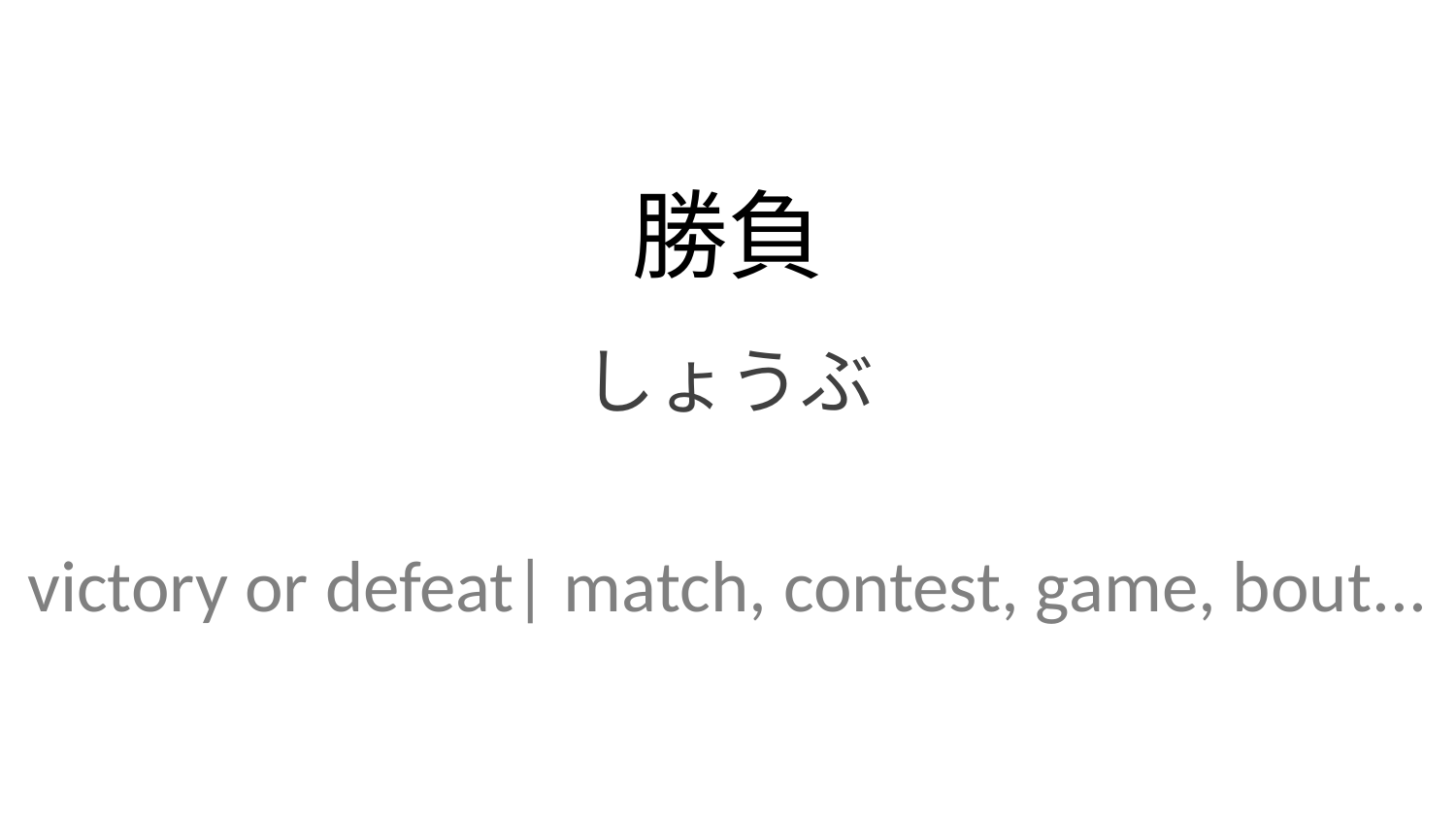

勝負

しょうぶ
victory or defeat| match, contest, game, bout...